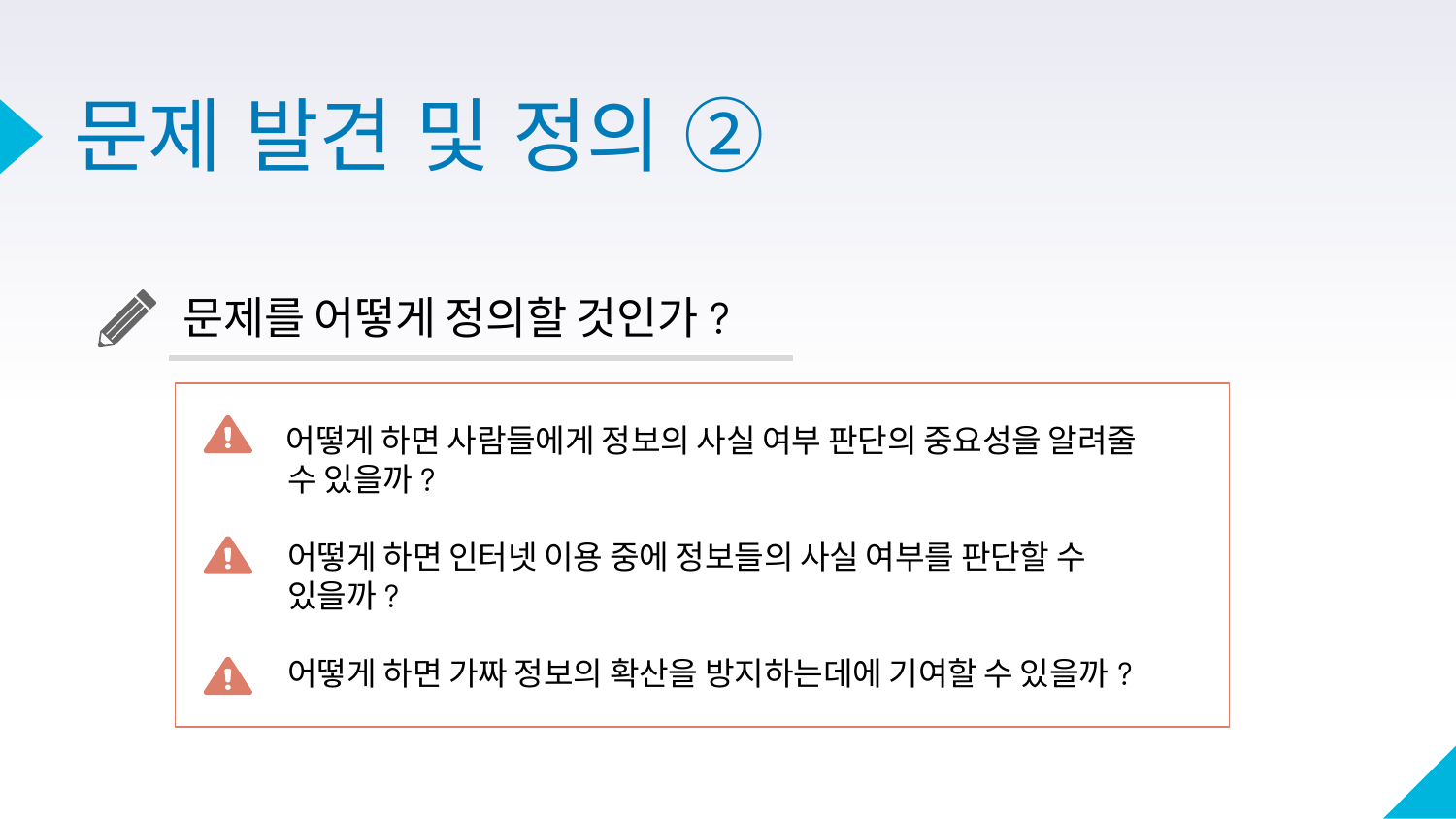

# 문제 발견 및 정의 ➁
문제를 어떻게 정의할 것인가?

  어떻게 하면 사람들에게 정보의 사실 여부 판단의 중요성을 알려줄
  수 있을까?

  어떻게 하면 인터넷 이용 중에 정보들의 사실 여부를 판단할 수
  있을까?

  어떻게 하면 가짜 정보의 확산을 방지하는데에 기여할 수 있을까?